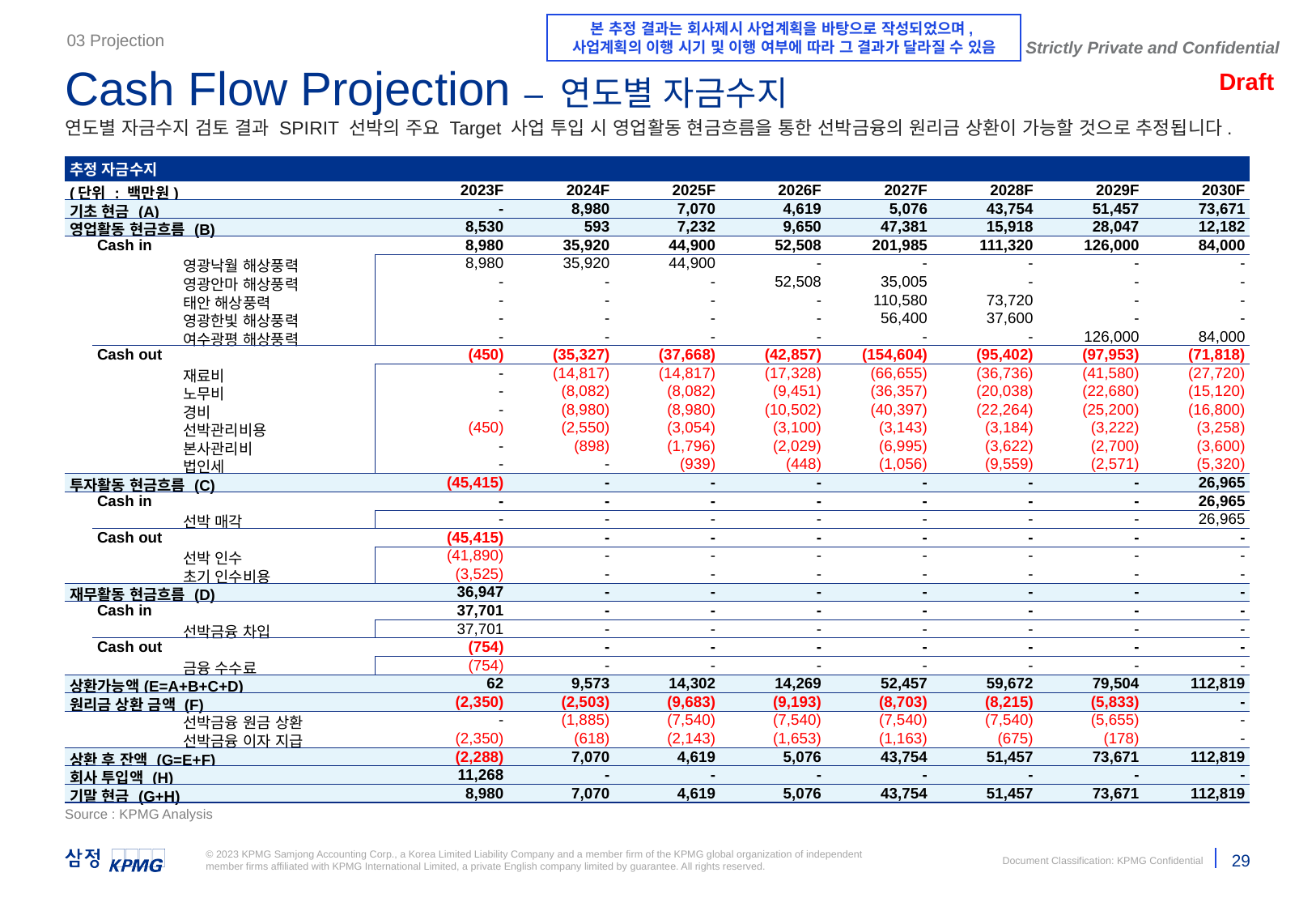

본 추정 결과는 회사제시 사업계획을 바탕으로 작성되었으며,
사업계획의 이행 시기 및 이행 여부에 따라 그 결과가 달라질 수 있음
03 Projection
Cash Flow Projection – 연도별 자금수지
연도별 자금수지 검토 결과 SPIRIT 선박의 주요 Target 사업 투입 시 영업활동 현금흐름을 통한 선박금융의 원리금 상환이 가능할 것으로 추정됩니다.
| 추정 자금수지 |  |  |  |  |  |  |  |  |  |  |
| --- | --- | --- | --- | --- | --- | --- | --- | --- | --- | --- |
| (단위 : 백만원) |  |  | 2023F | 2024F | 2025F | 2026F | 2027F | 2028F | 2029F | 2030F |
| 기초 현금 (A) |  |  | - | 8,980 | 7,070 | 4,619 | 5,076 | 43,754 | 51,457 | 73,671 |
| 영업활동 현금흐름 (B) |  |  | 8,530 | 593 | 7,232 | 9,650 | 47,381 | 15,918 | 28,047 | 12,182 |
|  | Cash in |  | 8,980 | 35,920 | 44,900 | 52,508 | 201,985 | 111,320 | 126,000 | 84,000 |
|  |  | 영광낙월 해상풍력 | 8,980 | 35,920 | 44,900 | - | - | - | - | - |
|  |  | 영광안마 해상풍력 | - | - | - | 52,508 | 35,005 | - | - | - |
|  |  | 태안 해상풍력 | - | - | - | - | 110,580 | 73,720 | - | - |
|  |  | 영광한빛 해상풍력 | - | - | - | - | 56,400 | 37,600 | - | - |
|  |  | 여수광평 해상풍력 | - | - | - | - | - | - | 126,000 | 84,000 |
|  | Cash out |  | (450) | (35,327) | (37,668) | (42,857) | (154,604) | (95,402) | (97,953) | (71,818) |
|  |  | 재료비 | - | (14,817) | (14,817) | (17,328) | (66,655) | (36,736) | (41,580) | (27,720) |
|  |  | 노무비 | - | (8,082) | (8,082) | (9,451) | (36,357) | (20,038) | (22,680) | (15,120) |
|  |  | 경비 | - | (8,980) | (8,980) | (10,502) | (40,397) | (22,264) | (25,200) | (16,800) |
|  |  | 선박관리비용 | (450) | (2,550) | (3,054) | (3,100) | (3,143) | (3,184) | (3,222) | (3,258) |
|  |  | 본사관리비 | - | (898) | (1,796) | (2,029) | (6,995) | (3,622) | (2,700) | (3,600) |
|  |  | 법인세 | - | - | (939) | (448) | (1,056) | (9,559) | (2,571) | (5,320) |
| 투자활동 현금흐름 (C) |  |  | (45,415) | - | - | - | - | - | - | 26,965 |
|  | Cash in |  | - | - | - | - | - | - | - | 26,965 |
|  |  | 선박 매각 | - | - | - | - | - | - | - | 26,965 |
|  | Cash out |  | (45,415) | - | - | - | - | - | - | - |
|  |  | 선박 인수 | (41,890) | - | - | - | - | - | - | - |
|  |  | 초기 인수비용 | (3,525) | - | - | - | - | - | - | - |
| 재무활동 현금흐름 (D) |  |  | 36,947 | - | - | - | - | - | - | - |
|  | Cash in |  | 37,701 | - | - | - | - | - | - | - |
|  |  | 선박금융 차입 | 37,701 | - | - | - | - | - | - | - |
|  | Cash out |  | (754) | - | - | - | - | - | - | - |
|  |  | 금융 수수료 | (754) | - | - | - | - | - | - | - |
| 상환가능액(E=A+B+C+D) |  |  | 62 | 9,573 | 14,302 | 14,269 | 52,457 | 59,672 | 79,504 | 112,819 |
| 원리금 상환 금액 (F) |  |  | (2,350) | (2,503) | (9,683) | (9,193) | (8,703) | (8,215) | (5,833) | - |
|  |  | 선박금융 원금 상환 | - | (1,885) | (7,540) | (7,540) | (7,540) | (7,540) | (5,655) | - |
|  |  | 선박금융 이자 지급 | (2,350) | (618) | (2,143) | (1,653) | (1,163) | (675) | (178) | - |
| 상환 후 잔액 (G=E+F) |  |  | (2,288) | 7,070 | 4,619 | 5,076 | 43,754 | 51,457 | 73,671 | 112,819 |
| 회사 투입액 (H) |  |  | 11,268 | - | - | - | - | - | - | - |
| 기말 현금 (G+H) |  |  | 8,980 | 7,070 | 4,619 | 5,076 | 43,754 | 51,457 | 73,671 | 112,819 |
Source : KPMG Analysis